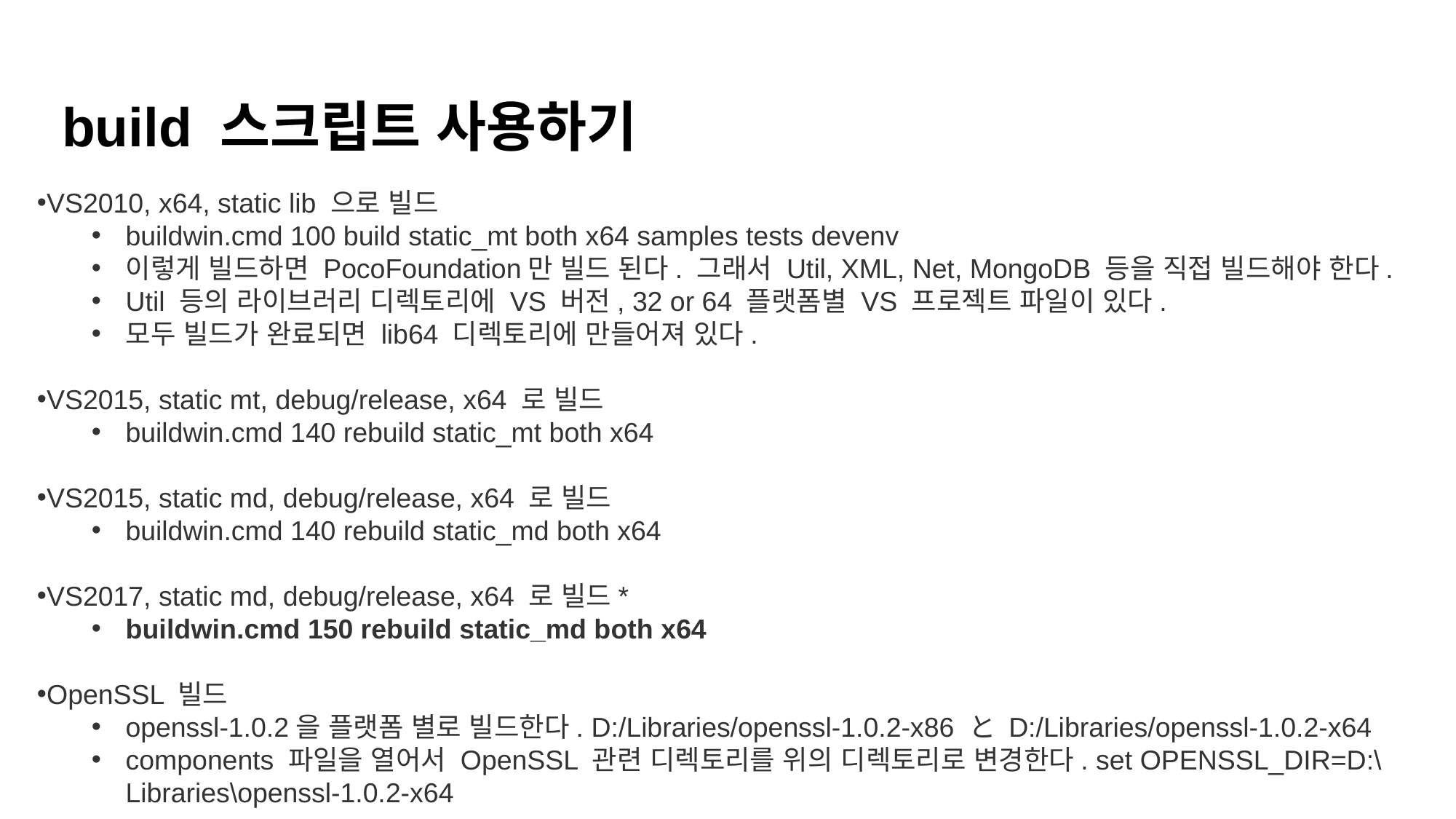

build 스크립트 사용하기
VS2010, x64, static lib 으로 빌드
buildwin.cmd 100 build static_mt both x64 samples tests devenv
이렇게 빌드하면 PocoFoundation만 빌드 된다. 그래서 Util, XML, Net, MongoDB 등을 직접 빌드해야 한다.
Util 등의 라이브러리 디렉토리에 VS 버전, 32 or 64 플랫폼별 VS 프로젝트 파일이 있다.
모두 빌드가 완료되면 lib64 디렉토리에 만들어져 있다.
VS2015, static mt, debug/release, x64 로 빌드
buildwin.cmd 140 rebuild static_mt both x64
VS2015, static md, debug/release, x64 로 빌드
buildwin.cmd 140 rebuild static_md both x64
VS2017, static md, debug/release, x64 로 빌드*
buildwin.cmd 150 rebuild static_md both x64
OpenSSL 빌드
openssl-1.0.2을 플랫폼 별로 빌드한다. D:/Libraries/openssl-1.0.2-x86 と D:/Libraries/openssl-1.0.2-x64
components 파일을 열어서 OpenSSL 관련 디렉토리를 위의 디렉토리로 변경한다. set OPENSSL_DIR=D:\Libraries\openssl-1.0.2-x64